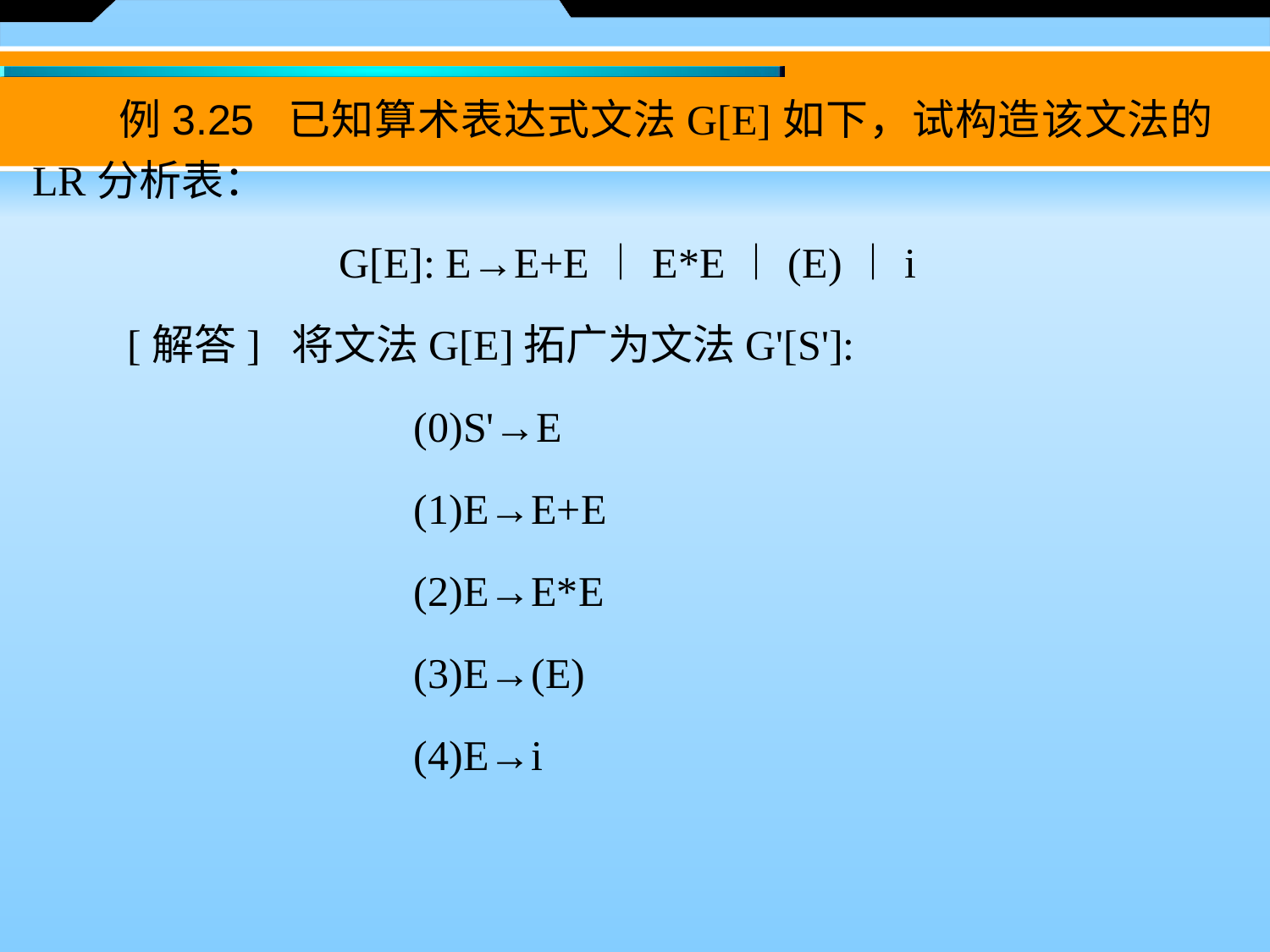

例3.25  已知算术表达式文法G[E]如下，试构造该文法的LR分析表：
G[E]: E→E+E︱E*E︱(E)︱i
　　[解答]  将文法G[E]拓广为文法G'[S']:
			(0)S'→E
			(1)E→E+E
			(2)E→E*E
			(3)E→(E)
			(4)E→i